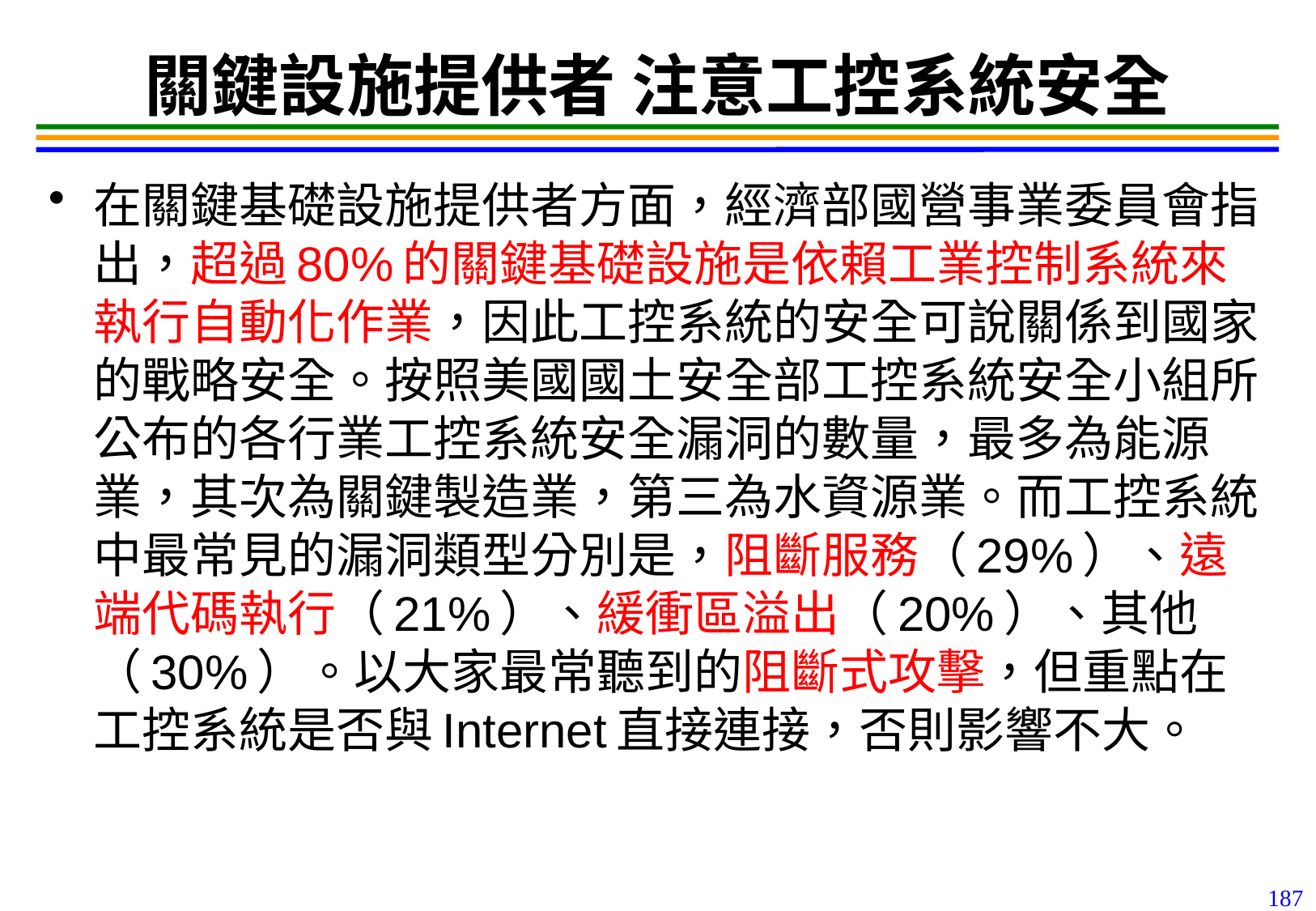

187
# 關鍵設施提供者 注意工控系統安全
在關鍵基礎設施提供者方面，經濟部國營事業委員會指出，超過80%的關鍵基礎設施是依賴工業控制系統來執行自動化作業，因此工控系統的安全可說關係到國家的戰略安全。按照美國國土安全部工控系統安全小組所公布的各行業工控系統安全漏洞的數量，最多為能源業，其次為關鍵製造業，第三為水資源業。而工控系統中最常見的漏洞類型分別是，阻斷服務（29%）、遠端代碼執行（21%）、緩衝區溢出（20%）、其他（30%）。以大家最常聽到的阻斷式攻擊，但重點在工控系統是否與Internet直接連接，否則影響不大。